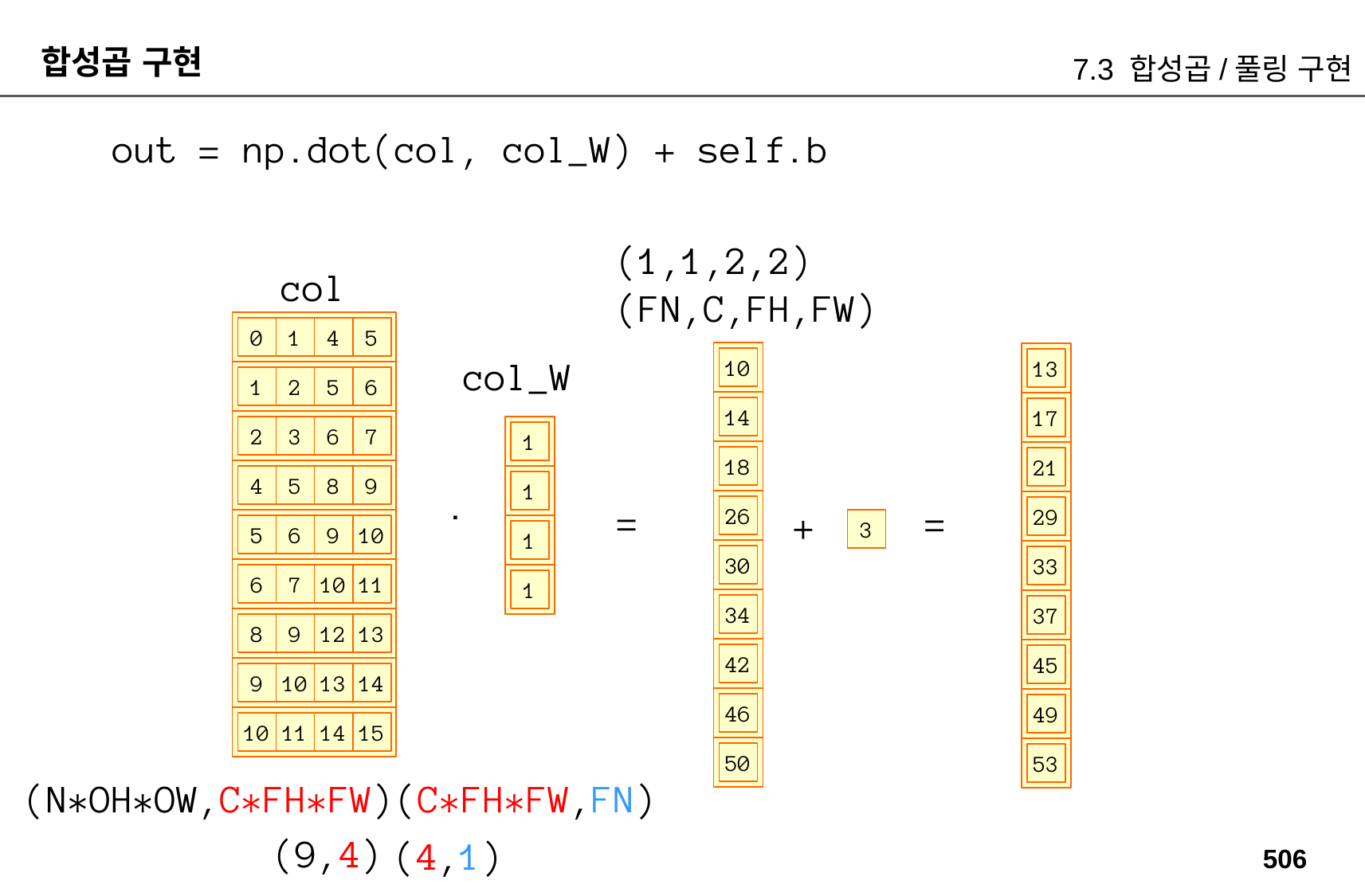

합성곱 구현
7.3 합성곱/풀링 구현
out = np.dot(col, col_W) + self.b
(1,1,2,2)
(FN,C,FH,FW)
col

0
1
4
5

col_W
10
13

1
2
5
6

14
17

2
3
6
7

1

18
21

4
5
8
9

1
.
=
=

+
26
29
3

5
6
9
10
1

30
33

6
7
10
11
1

34
37

8
9
12
13

42
45

9
10
13
14

46
49

10
11
14
15

50
53
(N*OH*OW,C*FH*FW)
(C*FH*FW,FN)
(9,4)
(4,1)